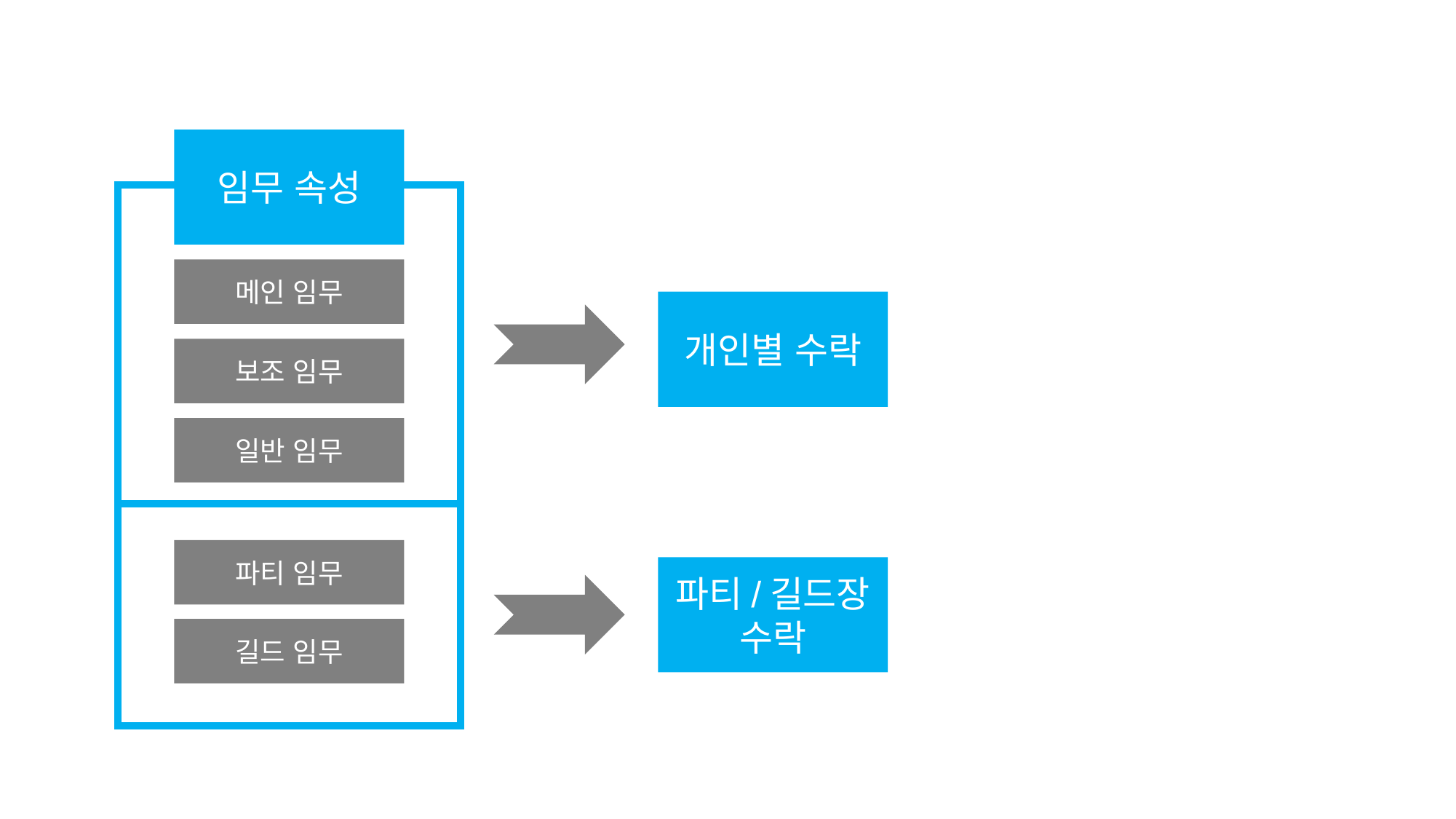

임무 속성

메인 임무
개인별 수락

보조 임무
일반 임무

파티 임무
파티/길드장 수락

길드 임무